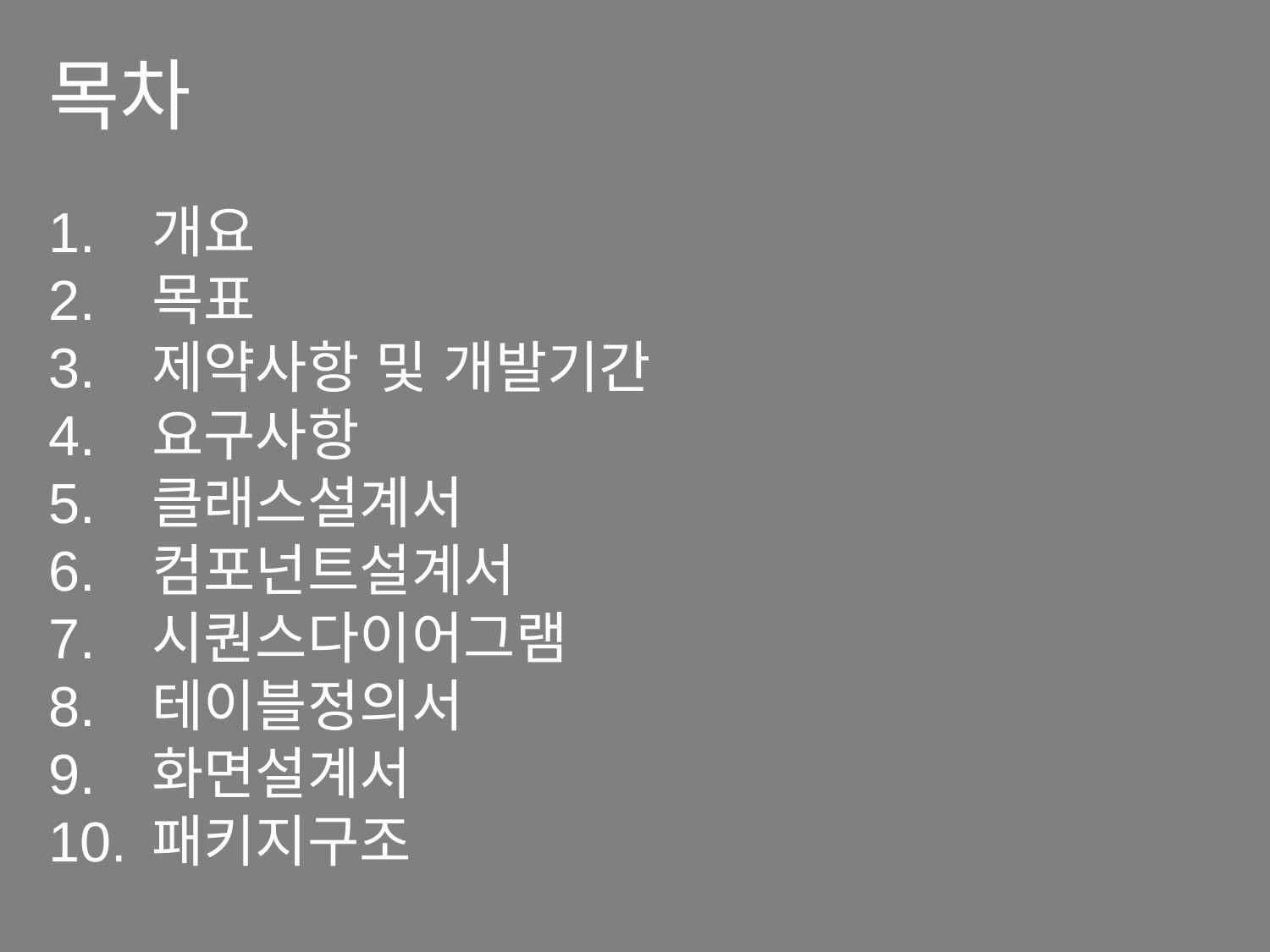

목차
개요
목표
제약사항 및 개발기간
요구사항
클래스설계서
컴포넌트설계서
시퀀스다이어그램
테이블정의서
화면설계서
패키지구조
#